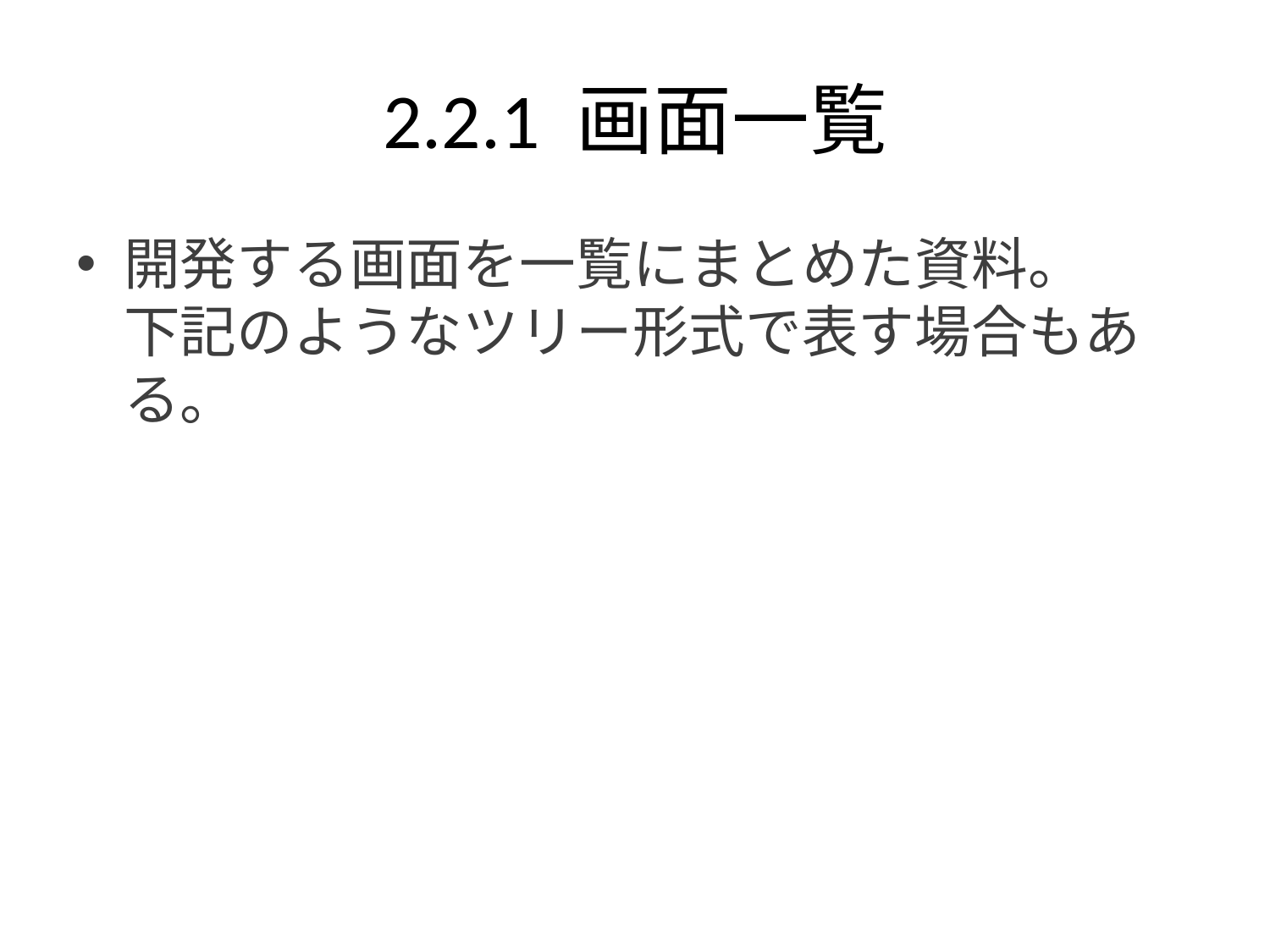

# 2.2.1 画面一覧
開発する画面を一覧にまとめた資料。
下記のようなツリー形式で表す場合もある。